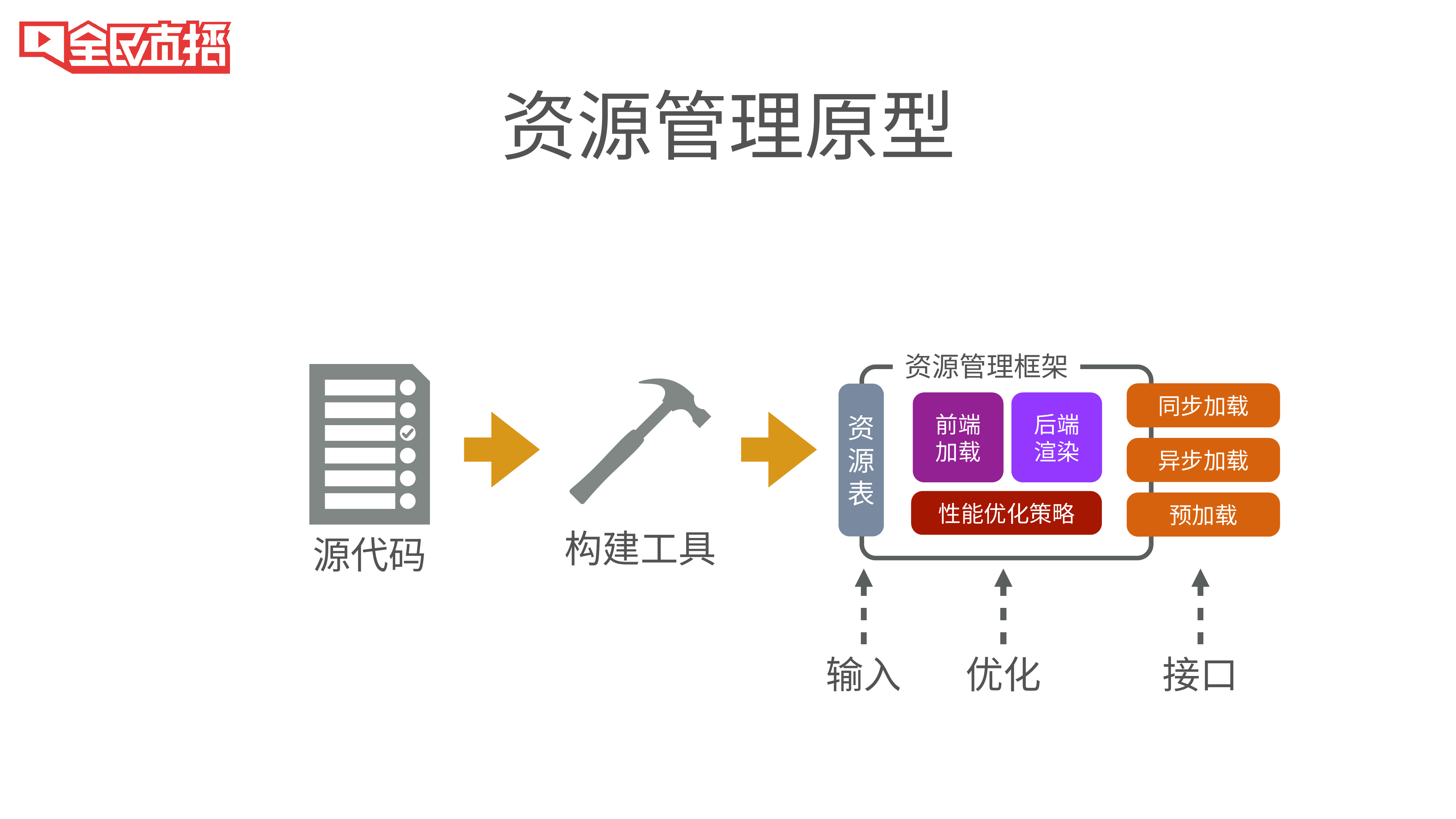

# 资源管理原型
资源管理框架

构建工具

源代码
同步加载
异步加载
预加载
资源表

前端
加载
后端
渲染
性能优化策略

输入

优化

接口